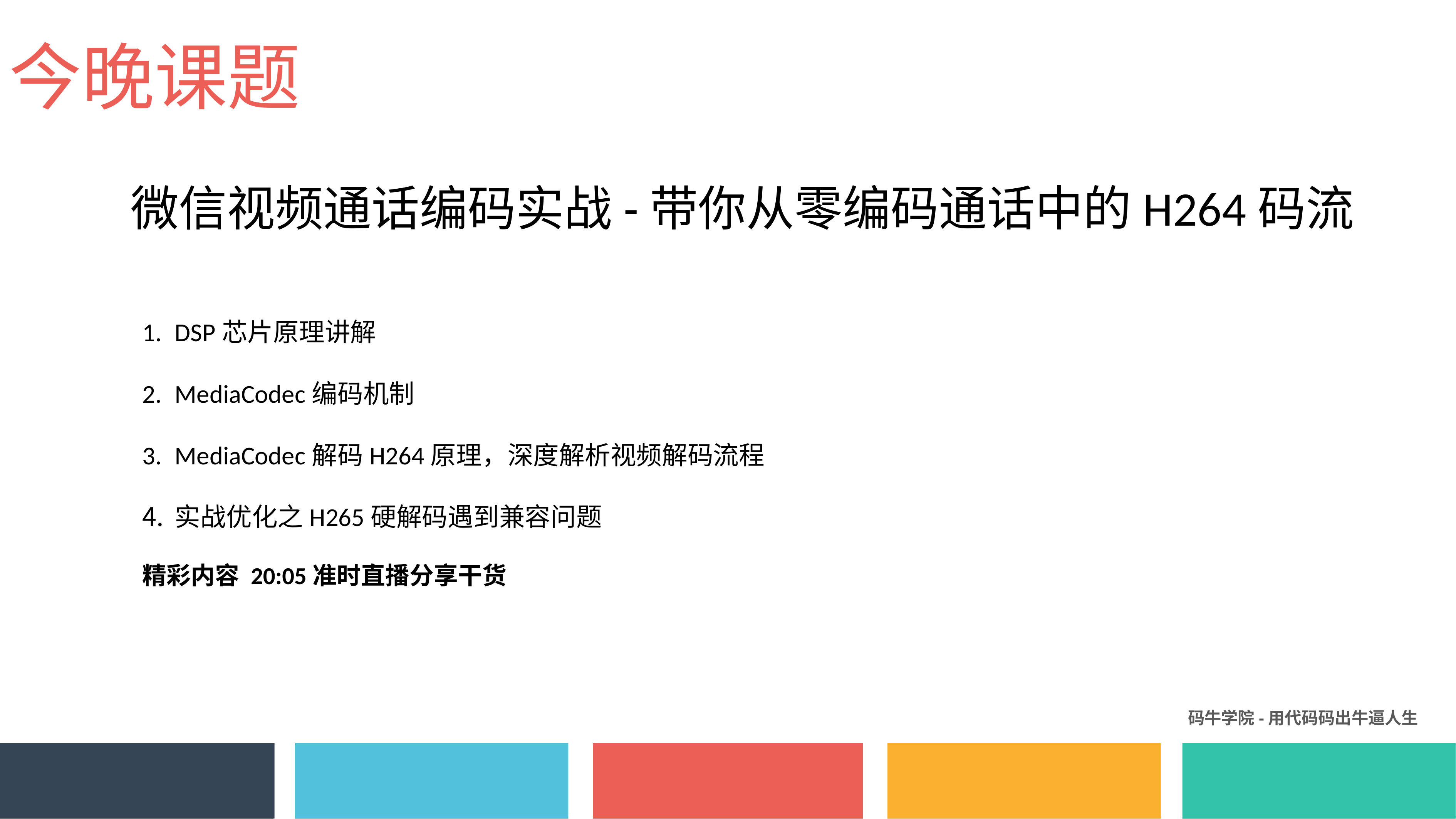

今晚课题
微信视频通话编码实战-带你从零编码通话中的H264码流
DSP芯片原理讲解

MediaCodec编码机制

MediaCodec解码H264原理，深度解析视频解码流程

实战优化之H265硬解码遇到兼容问题

精彩内容 20:05准时直播分享干货
码牛学院-用代码码出牛逼人生